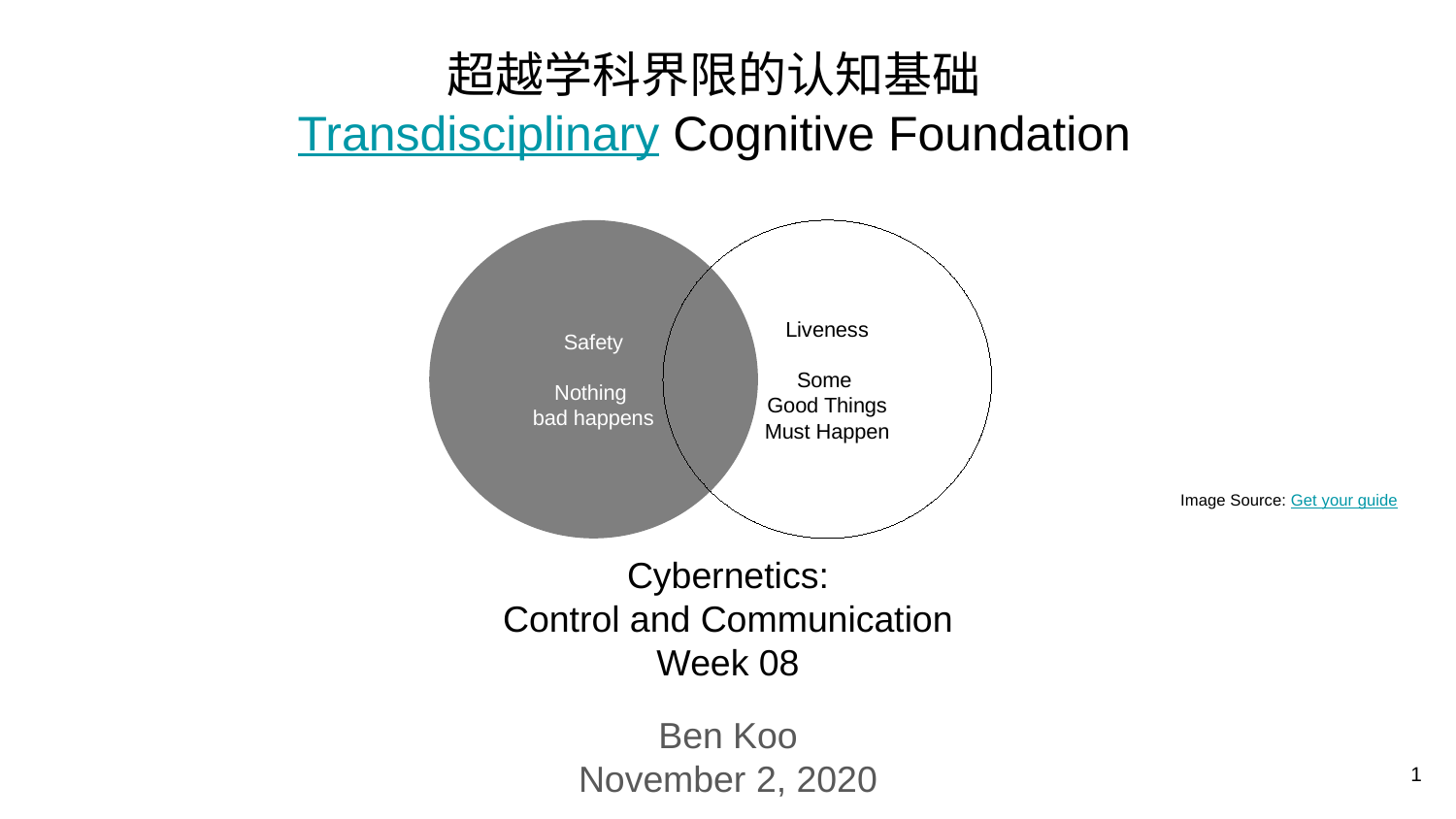

# 超越学科界限的认知基础 Transdisciplinary Cognitive Foundation
Safety

Nothing
bad happens
Liveness

Some
Good Things
Must Happen
Image Source: Get your guide
Cybernetics:
Control and Communication
Week 08
Ben Koo
November 2, 2020
1